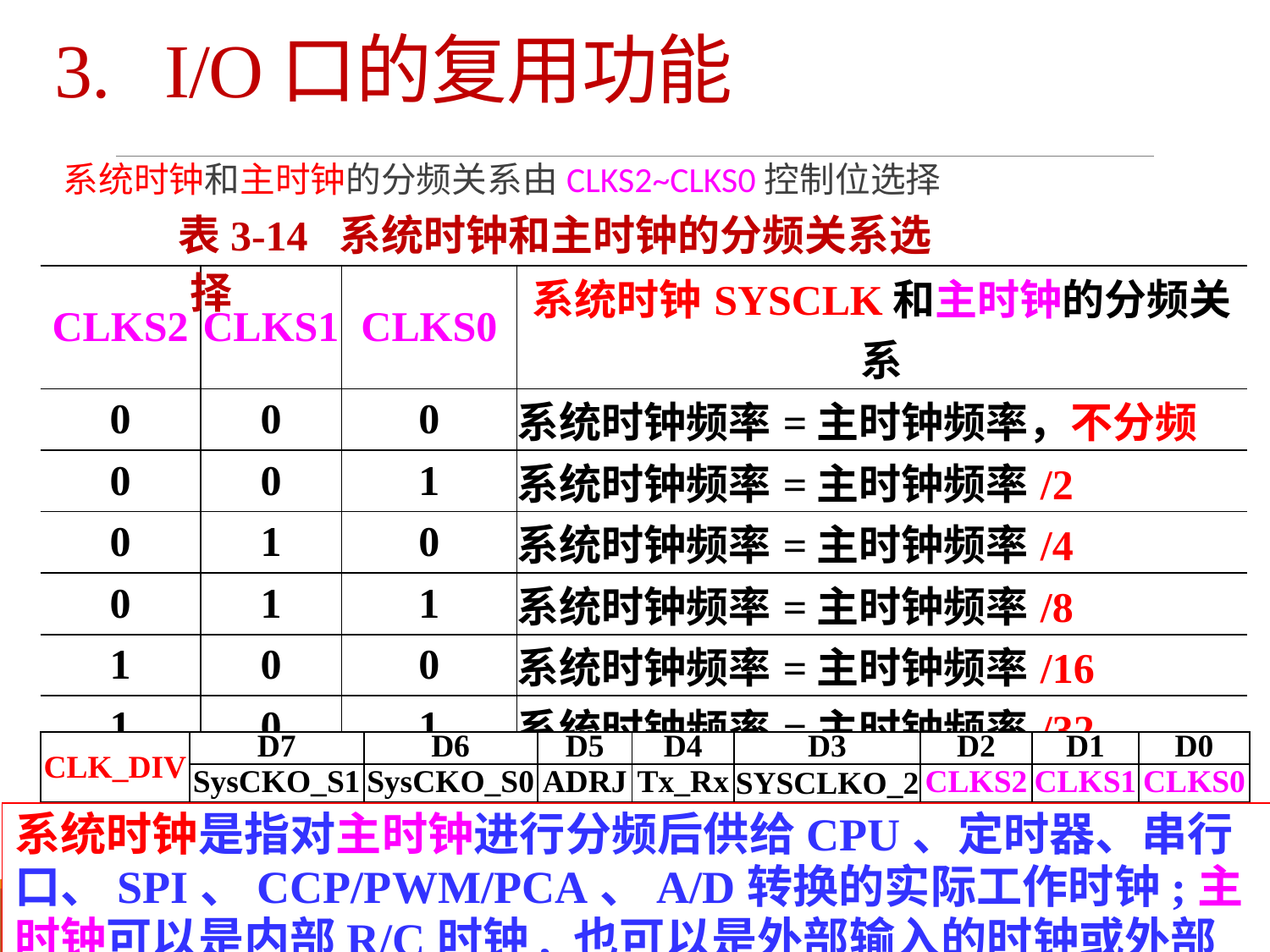

# 3.   I/O口的复用功能
系统时钟和主时钟的分频关系由CLKS2~CLKS0控制位选择
表3-14  系统时钟和主时钟的分频关系选择
| CLKS2 | CLKS1 | CLKS0 | 系统时钟SYSCLK和主时钟的分频关系 |
| --- | --- | --- | --- |
| 0 | 0 | 0 | 系统时钟频率=主时钟频率，不分频 |
| 0 | 0 | 1 | 系统时钟频率=主时钟频率/2 |
| 0 | 1 | 0 | 系统时钟频率=主时钟频率/4 |
| 0 | 1 | 1 | 系统时钟频率=主时钟频率/8 |
| 1 | 0 | 0 | 系统时钟频率=主时钟频率/16 |
| 1 | 0 | 1 | 系统时钟频率=主时钟频率/32 |
| 1 | 1 | 1 | 系统时钟频率=主时钟频率/64 |
| 1 | 1 | 1 | 系统时钟频率=主时钟频率/128 |
| CLK\_DIV | D7 | D6 | D5 | D4 | D3 | D2 | D1 | D0 |
| --- | --- | --- | --- | --- | --- | --- | --- | --- |
|  | SysCKO\_S1 | SysCKO\_S0 | ADRJ | Tx\_Rx | SYSCLKO\_2 | CLKS2 | CLKS1 | CLKS0 |
系统时钟是指对主时钟进行分频后供给CPU、定时器、串行口、SPI、CCP/PWM/PCA、A/D转换的实际工作时钟;主时钟可以是内部R/C时钟, 也可以是外部输入的时钟或外部晶体振荡产生的时钟。SYSCLK是指系统时钟频率, SYSCLKO是指系统时钟输出。
109